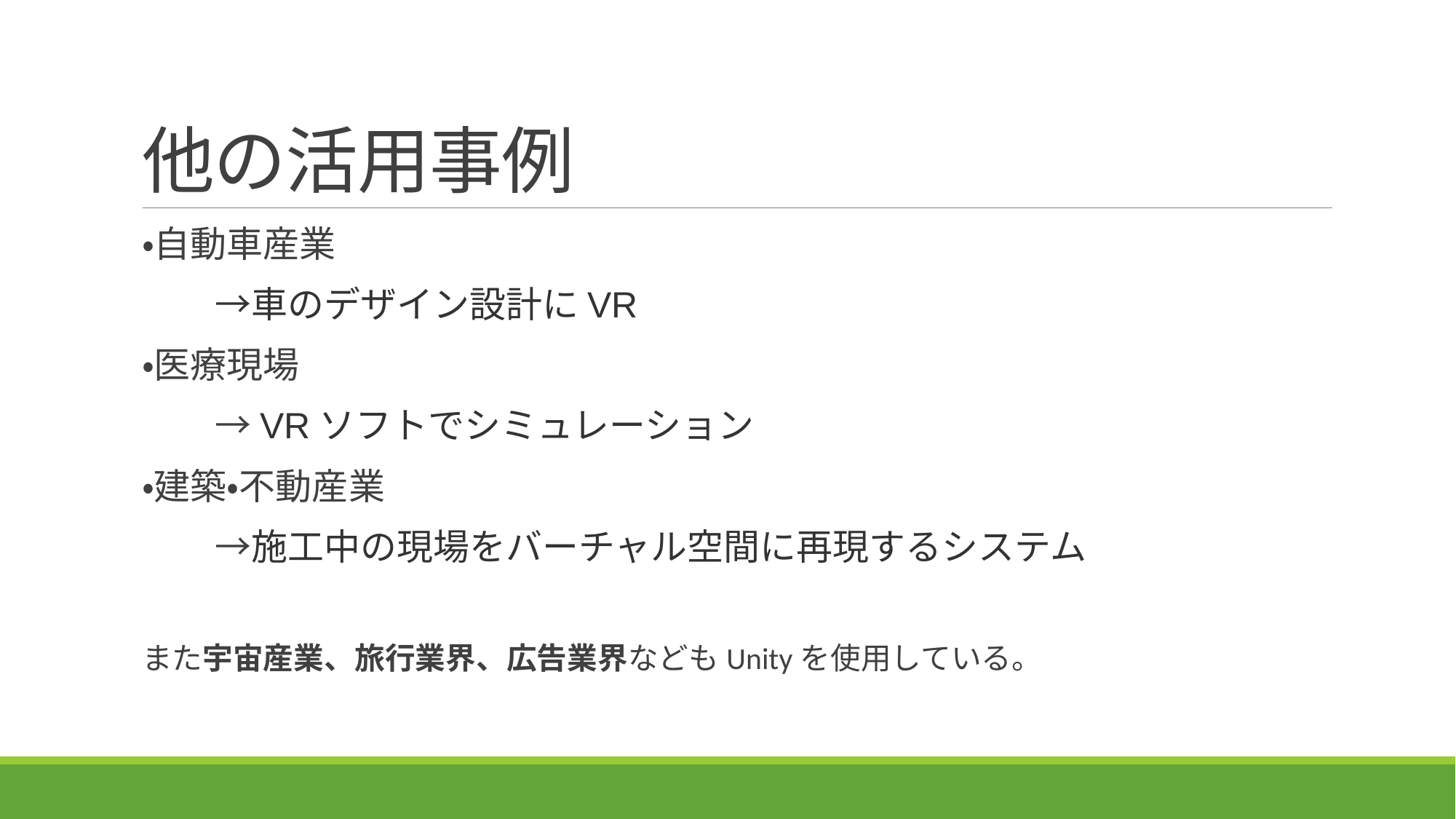

# 他の活用事例
・自動車産業
　　→車のデザイン設計にVR
・医療現場
　　→VRソフトでシミュレーション
・建築・不動産業
　　→施工中の現場をバーチャル空間に再現するシステム

また宇宙産業、旅行業界、広告業界などもUnityを使用している。